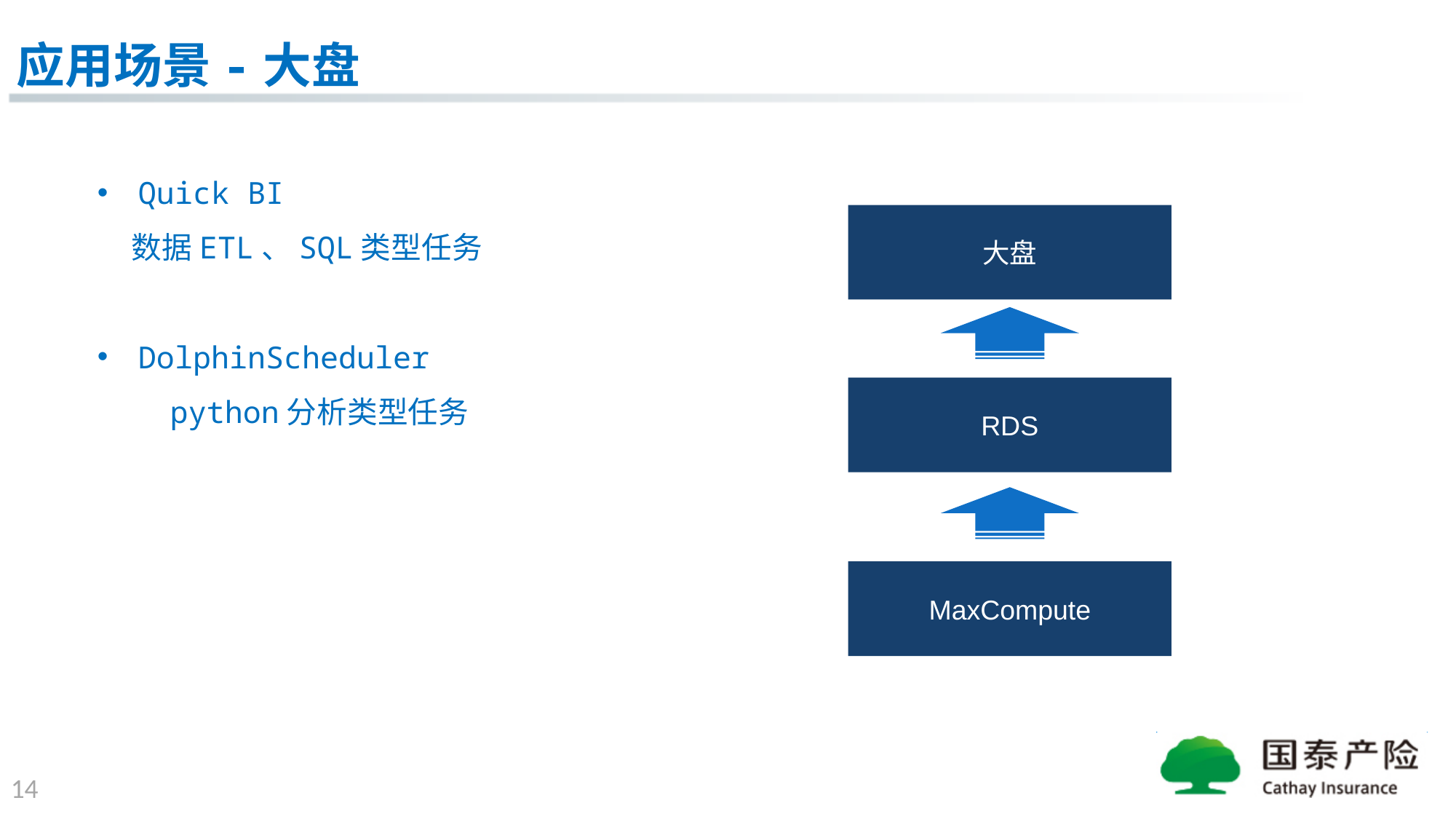

应用场景-大盘

Quick BI
    数据ETL、SQL类型任务

DolphinScheduler
    python分析类型任务

大盘

RDS

MaxCompute
14